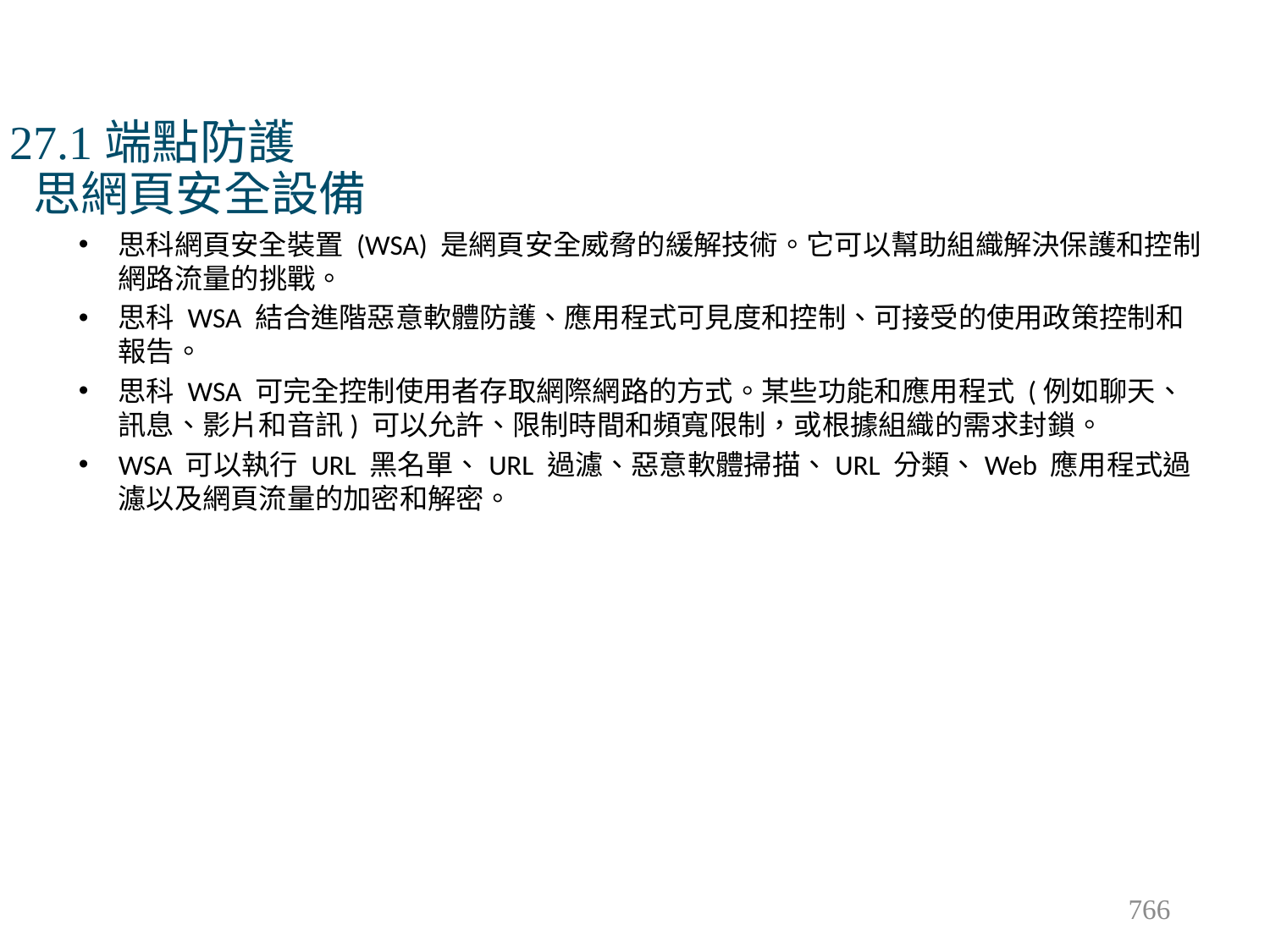

# 27.1端點防護 思網頁安全設備
思科網頁安全裝置 (WSA) 是網頁安全威脅的緩解技術。它可以幫助組織解決保護和控制網路流量的挑戰。
思科 WSA 結合進階惡意軟體防護、應用程式可見度和控制、可接受的使用政策控制和報告。
思科 WSA 可完全控制使用者存取網際網路的方式。某些功能和應用程式 (例如聊天、訊息、影片和音訊) 可以允許、限制時間和頻寬限制，或根據組織的需求封鎖。
WSA 可以執行 URL 黑名單、URL 過濾、惡意軟體掃描、URL 分類、Web 應用程式過濾以及網頁流量的加密和解密。

766